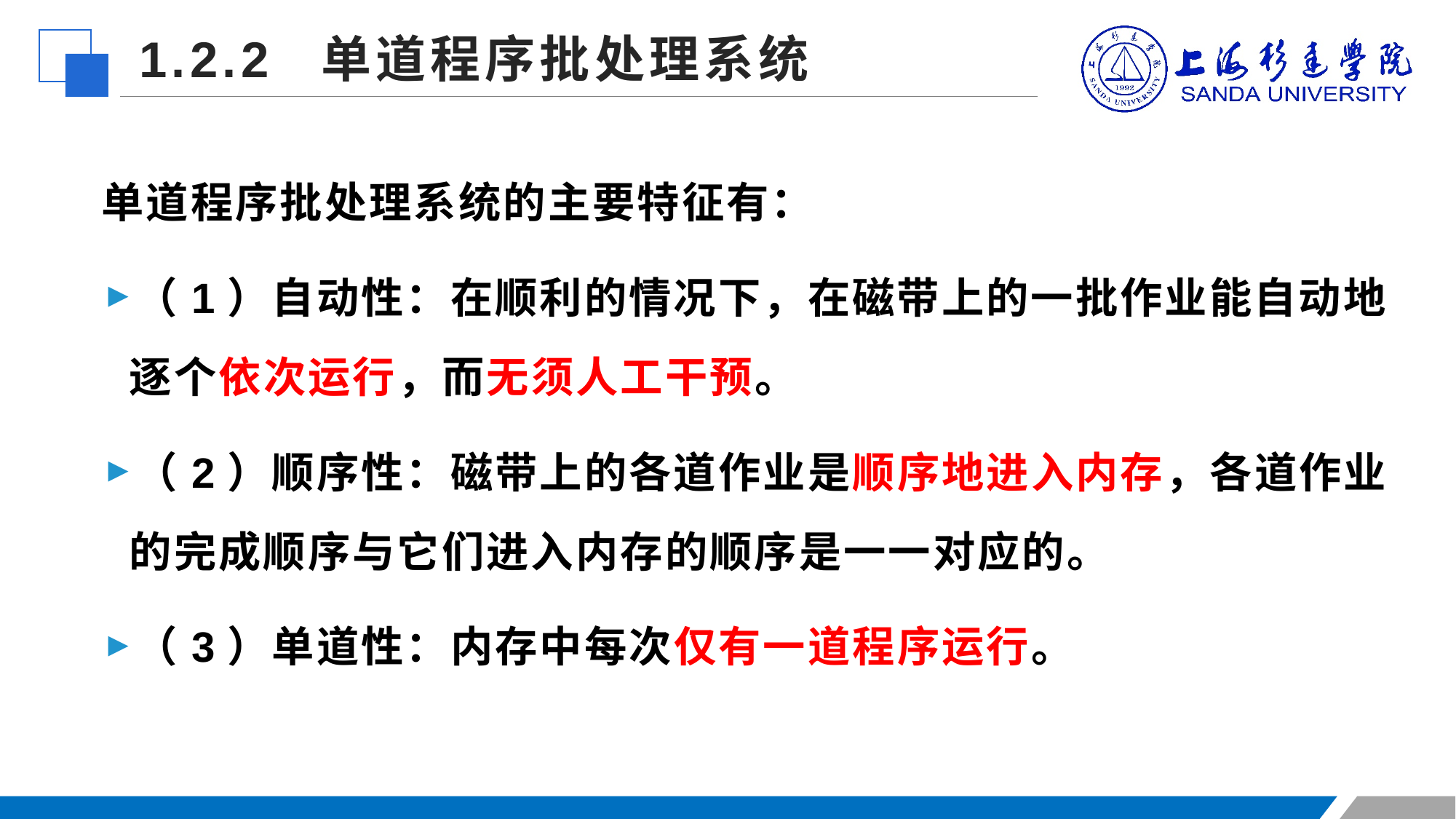

1.2.2  单道程序批处理系统
单道程序批处理系统的主要特征有：
（1）自动性：在顺利的情况下，在磁带上的一批作业能自动地逐个依次运行，而无须人工干预。
（2）顺序性：磁带上的各道作业是顺序地进入内存，各道作业的完成顺序与它们进入内存的顺序是一一对应的。
（3）单道性：内存中每次仅有一道程序运行。